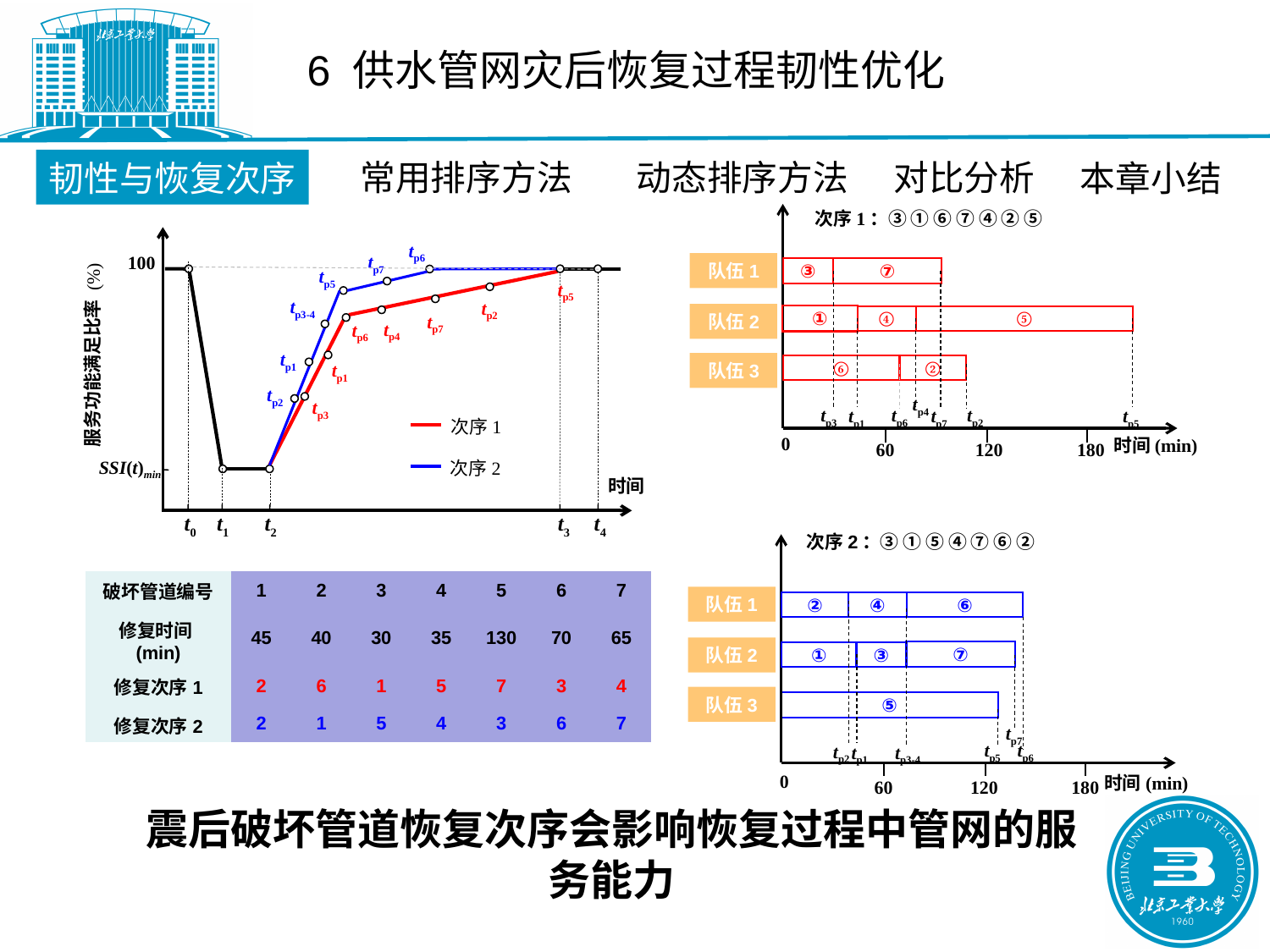

6 供水管网灾后恢复过程韧性优化
常用排序方法
动态排序方法
对比分析
韧性与恢复次序
本章小结
次序1：③ ① ⑥ ⑦ ④ ② ⑤
服务功能满足比率 (%)
tp6
tp7
100
队伍1
③
⑦
tp5

tp5

tp3-4

tp2
队伍2
①
④
⑤

tp7

tp4
tp6

tp1

队伍3
⑥
②

tp1
tp2
tp4

tp3
tp2
tp6
tp3
tp1
tp7
tp5
次序1
0
时间(min)
60
120
180
SSI(t)min
次序2

时间
t0
t1
t2
t3
t4
次序2：③ ① ⑤ ④ ⑦ ⑥ ②
| 破坏管道编号 | 1 | 2 | 3 | 4 | 5 | 6 | 7 |
| --- | --- | --- | --- | --- | --- | --- | --- |
| 修复时间(min) | 45 | 40 | 30 | 35 | 130 | 70 | 65 |
| 修复次序1 | 2 | 6 | 1 | 5 | 7 | 3 | 4 |
| 修复次序2 | 2 | 1 | 5 | 4 | 3 | 6 | 7 |
队伍1
②
④
⑥
队伍2
⑦
①
③
队伍3
⑤
tp7
tp6
tp5
tp2
tp1
tp3-4
0
时间(min)
180
60
120
震后破坏管道恢复次序会影响恢复过程中管网的服务能力